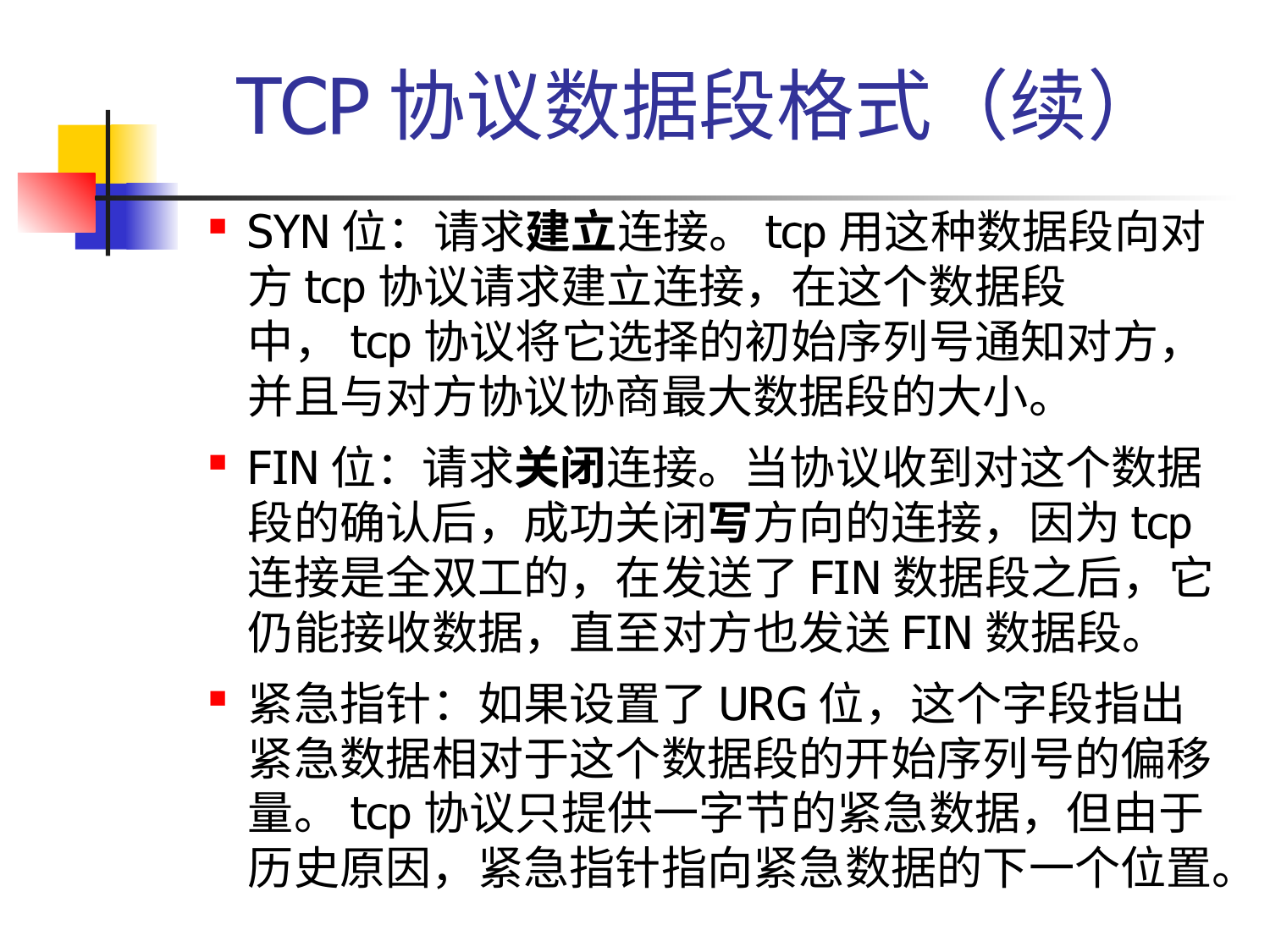

# TCP协议数据段格式（续）
SYN位：请求建立连接。tcp用这种数据段向对方tcp协议请求建立连接，在这个数据段中，tcp协议将它选择的初始序列号通知对方，并且与对方协议协商最大数据段的大小。
FIN位：请求关闭连接。当协议收到对这个数据段的确认后，成功关闭写方向的连接，因为tcp连接是全双工的，在发送了FIN数据段之后，它仍能接收数据，直至对方也发送FIN数据段。
紧急指针：如果设置了URG位，这个字段指出紧急数据相对于这个数据段的开始序列号的偏移量。tcp协议只提供一字节的紧急数据，但由于历史原因，紧急指针指向紧急数据的下一个位置。